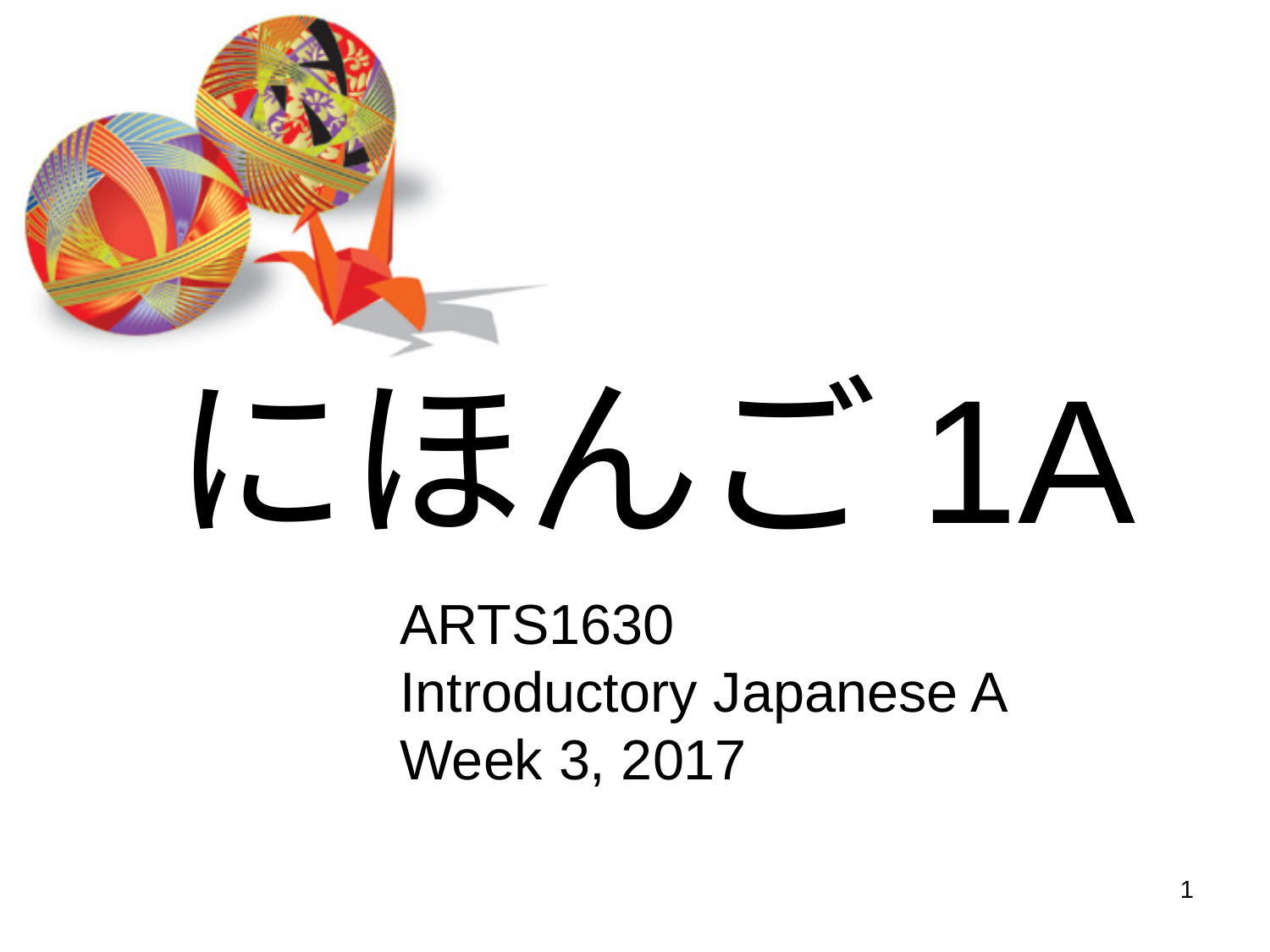

# にほんご1A

ARTS1630
Introductory Japanese A
Week 3, 2017
1